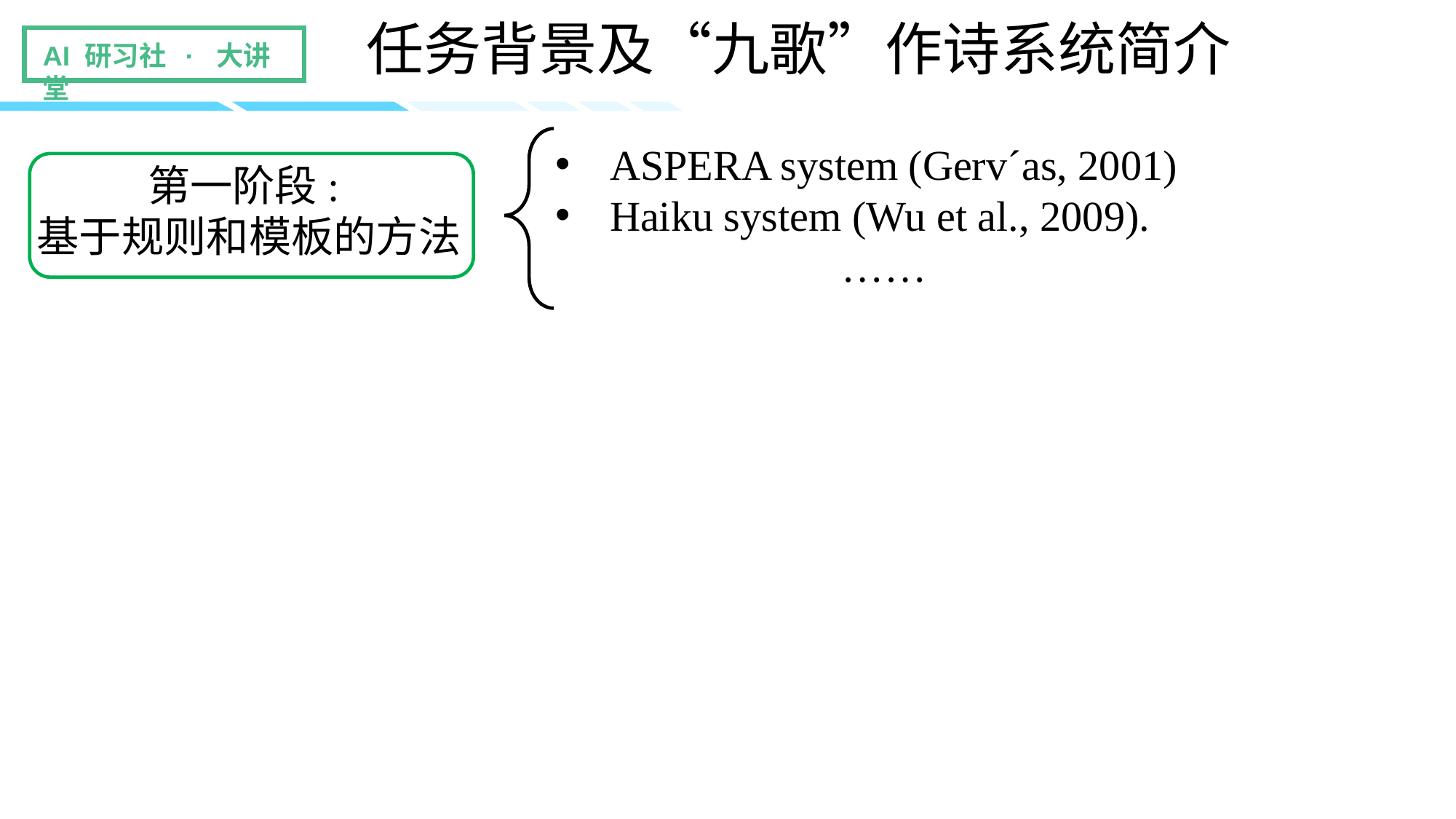

任务背景及“九歌”作诗系统简介

ASPERA system (Gerv´as, 2001)
Haiku system (Wu et al., 2009).
……
第一阶段:
基于规则和模板的方法